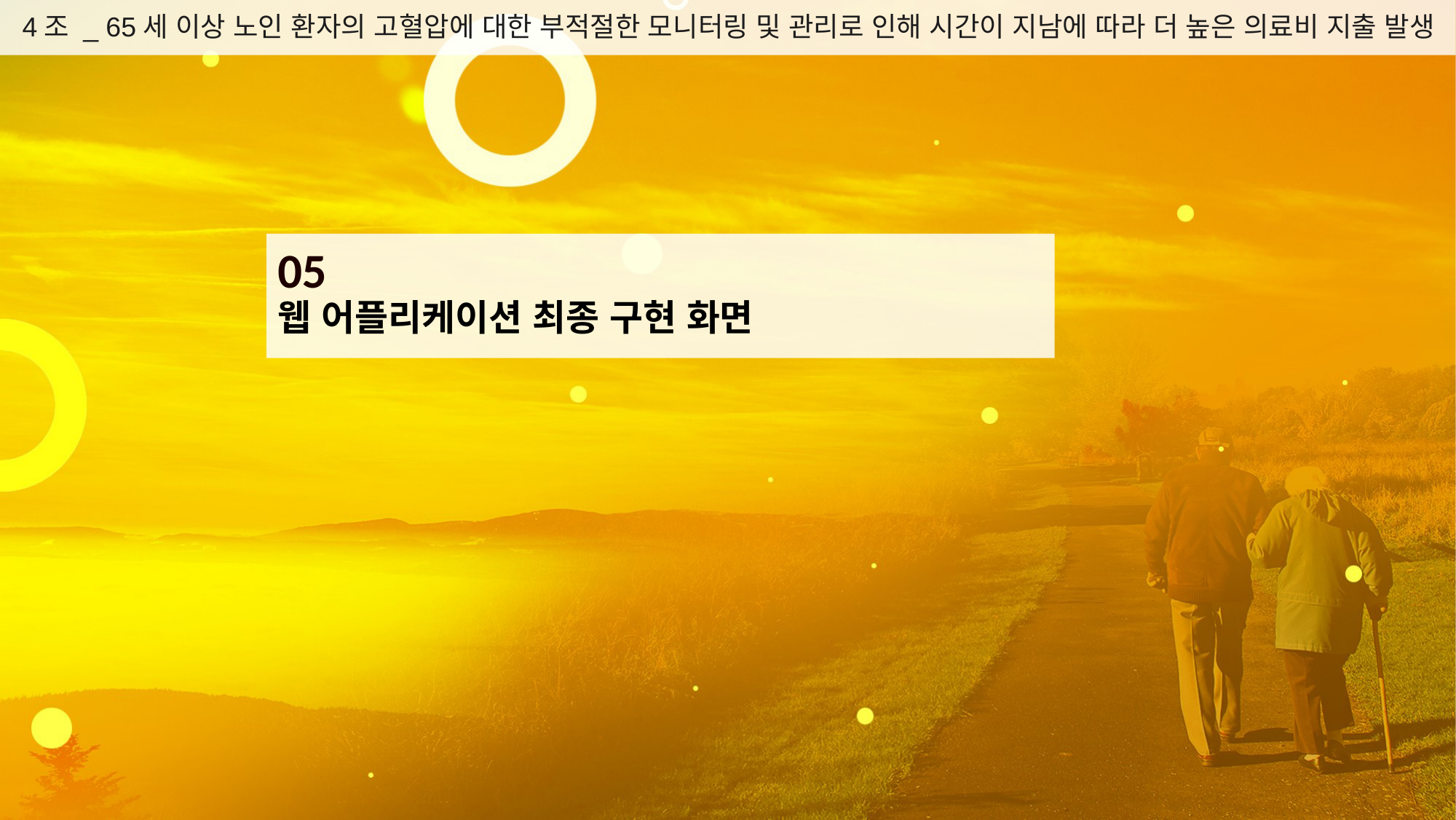

4조 _ 65세 이상 노인 환자의 고혈압에 대한 부적절한 모니터링 및 관리로 인해 시간이 지남에 따라 더 높은 의료비 지출 발생

05
웹 어플리케이션 최종 구현 화면